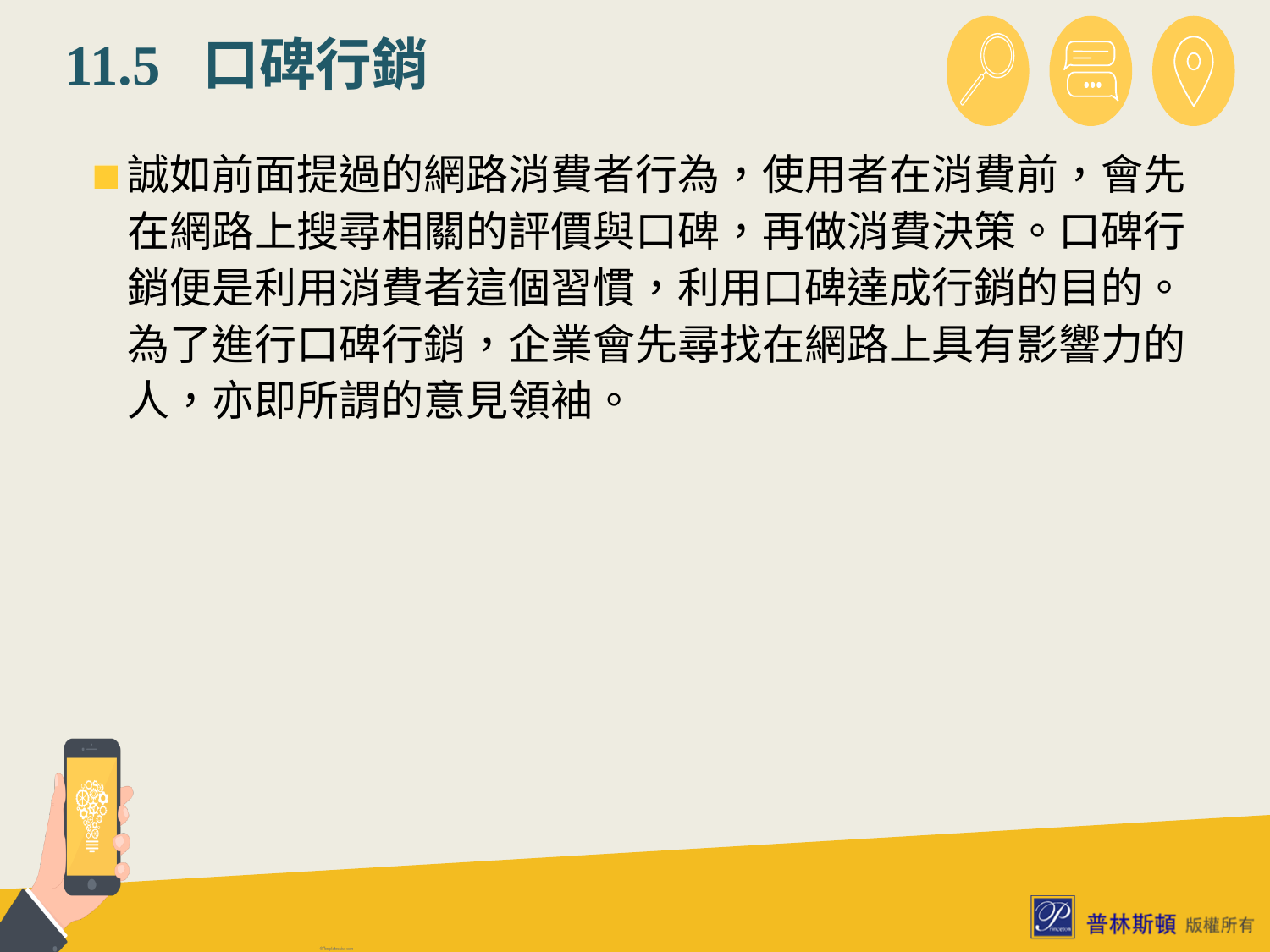

# 11.5  口碑行銷
誠如前面提過的網路消費者行為，使用者在消費前，會先在網路上搜尋相關的評價與口碑，再做消費決策。口碑行銷便是利用消費者這個習慣，利用口碑達成行銷的目的。為了進行口碑行銷，企業會先尋找在網路上具有影響力的人，亦即所謂的意見領袖。